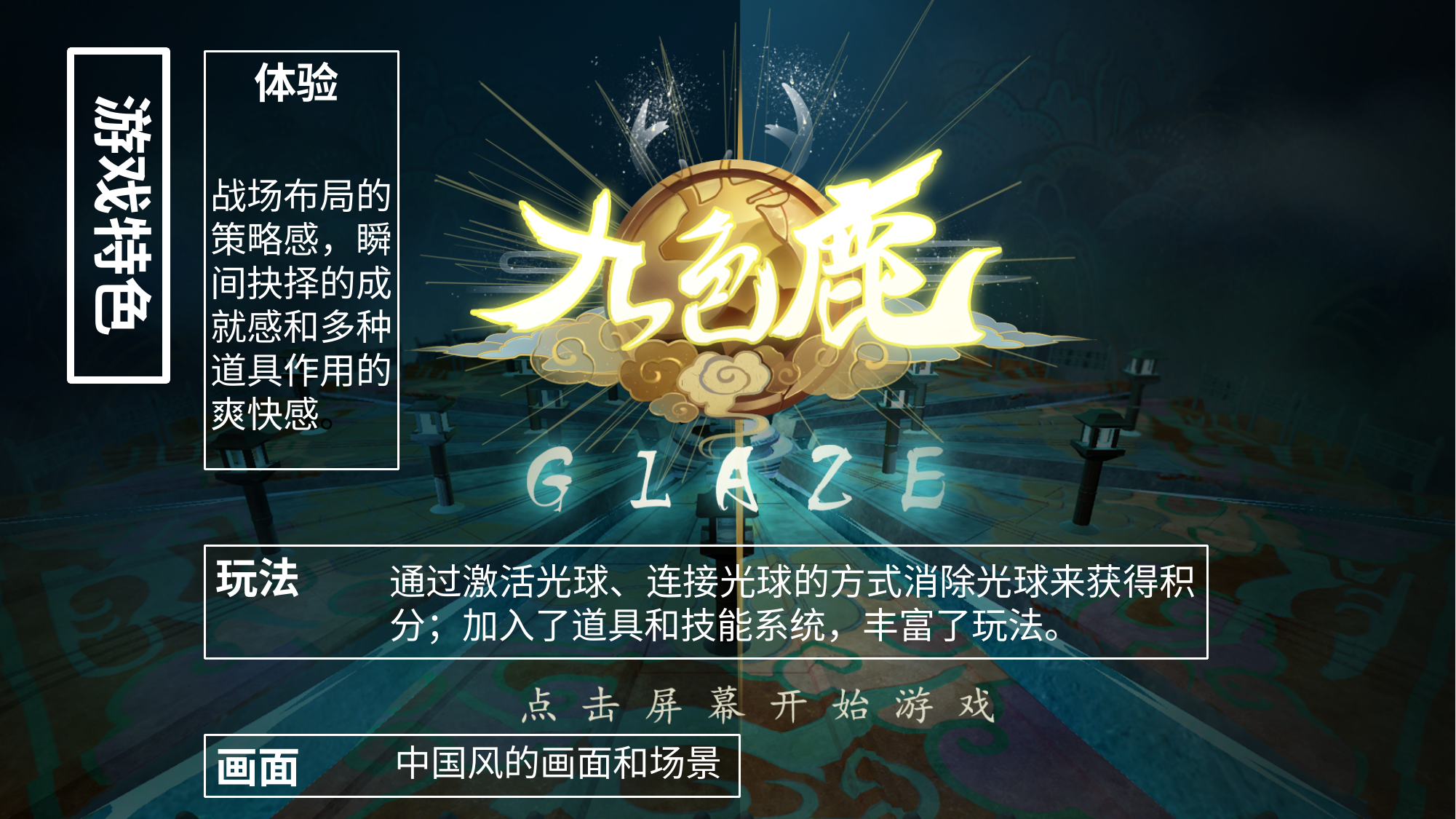

体验

游戏特色
战场布局的
策略感，瞬
间抉择的成
就感和多种
道具作用的
爽快感。
玩法

通过激活光球、连接光球的方式消除光球来获得积分；加入了道具和技能系统，丰富了玩法。
画面
中国风的画面和场景